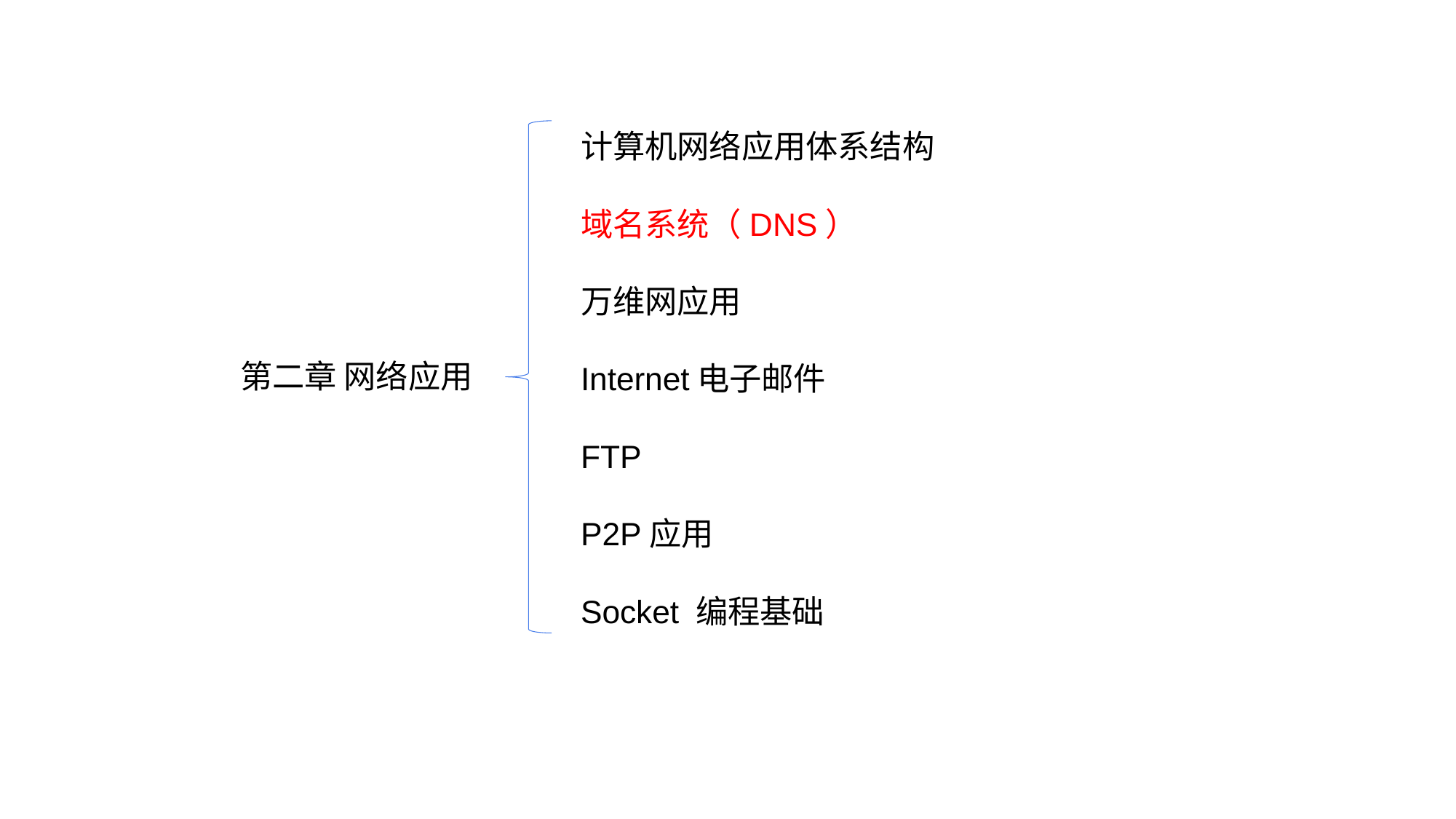

计算机网络应用体系结构

域名系统（DNS）

万维网应用

Internet电子邮件

FTP

P2P应用

Socket 编程基础

第二章 网络应用